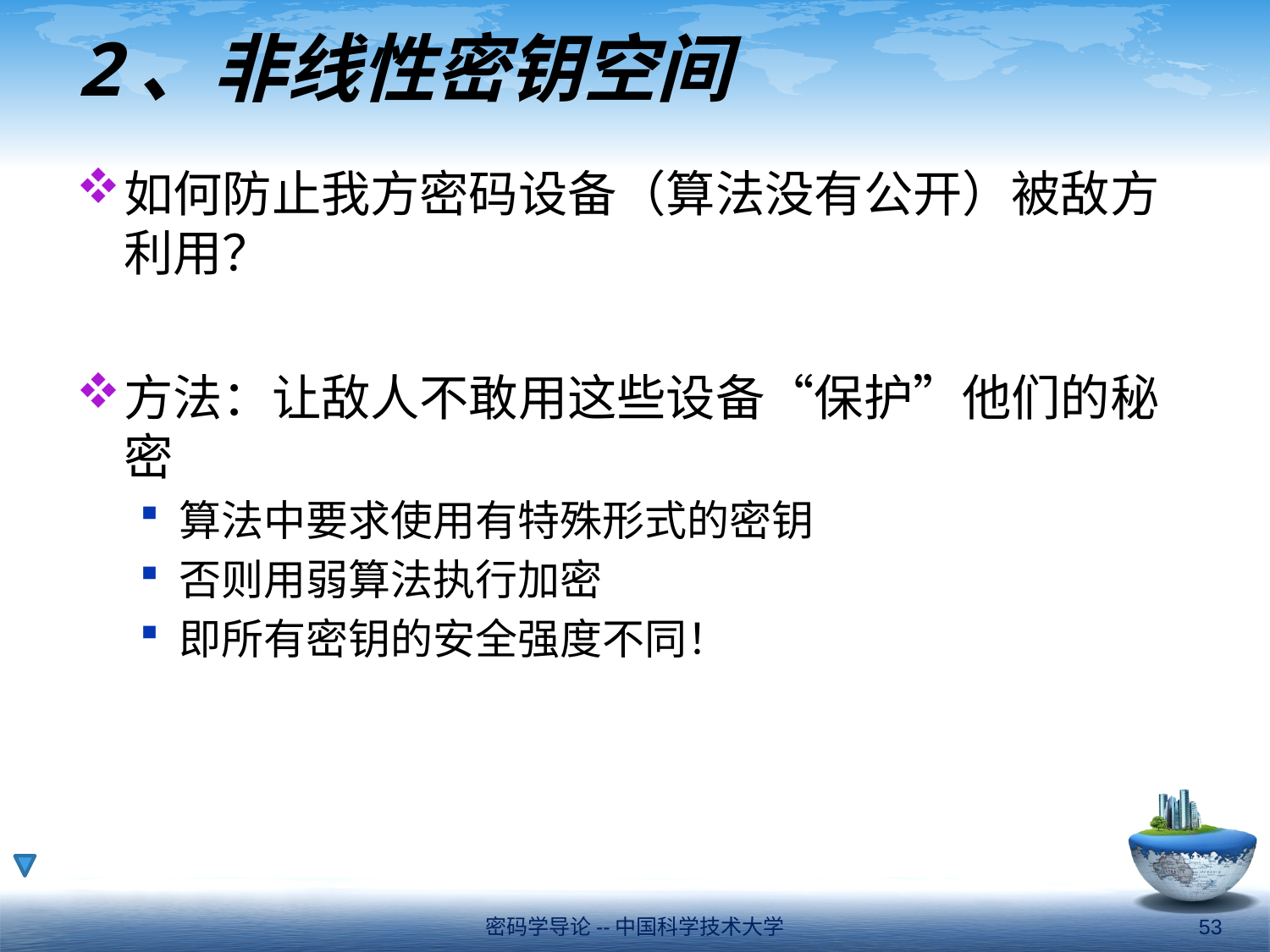

# 2、非线性密钥空间
如何防止我方密码设备（算法没有公开）被敌方利用？

方法：让敌人不敢用这些设备“保护”他们的秘密
算法中要求使用有特殊形式的密钥
否则用弱算法执行加密
即所有密钥的安全强度不同！

密码学导论--中国科学技术大学
53